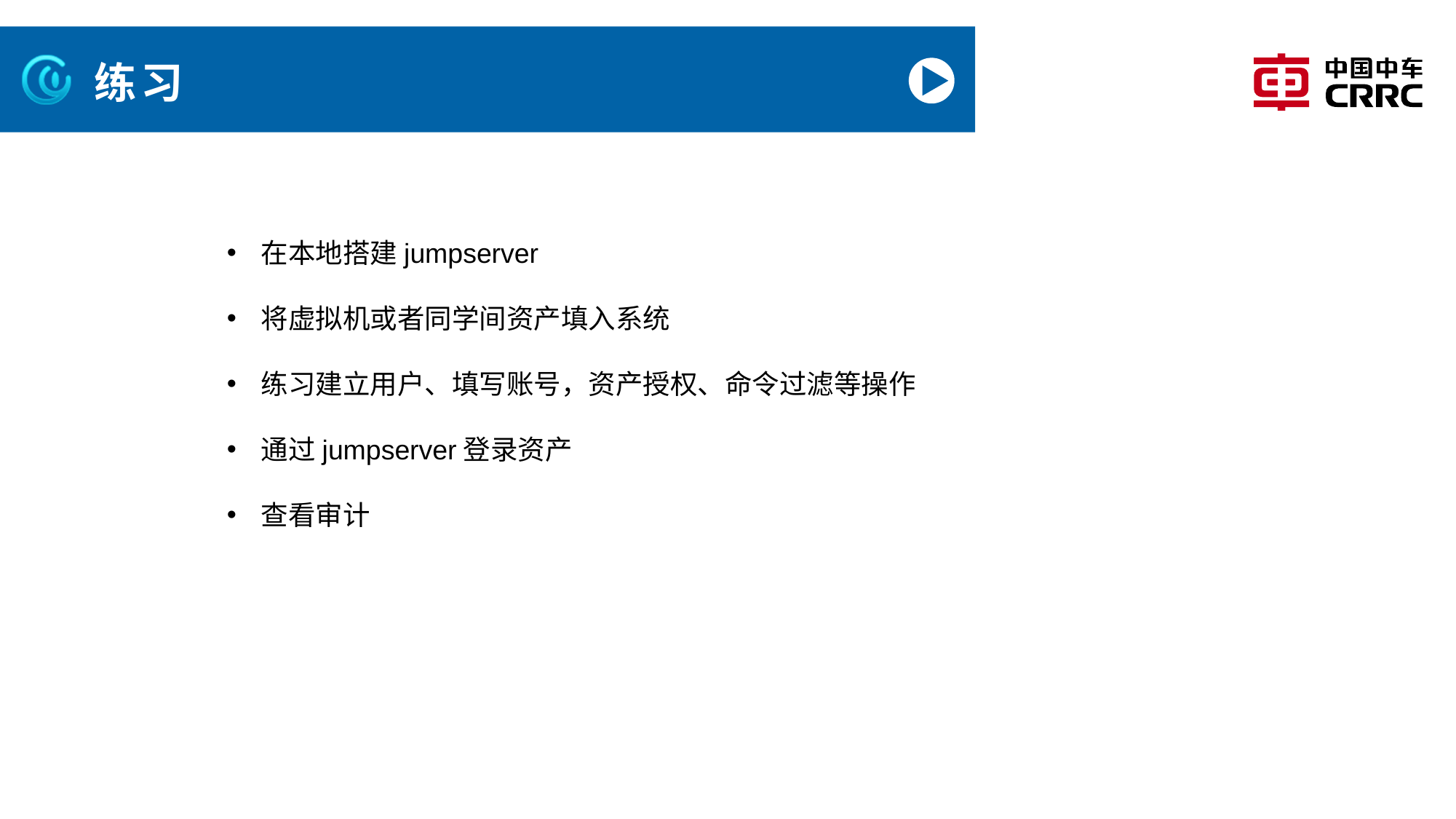

# 练习
在本地搭建jumpserver

将虚拟机或者同学间资产填入系统

练习建立用户、填写账号，资产授权、命令过滤等操作

通过jumpserver登录资产

查看审计

34